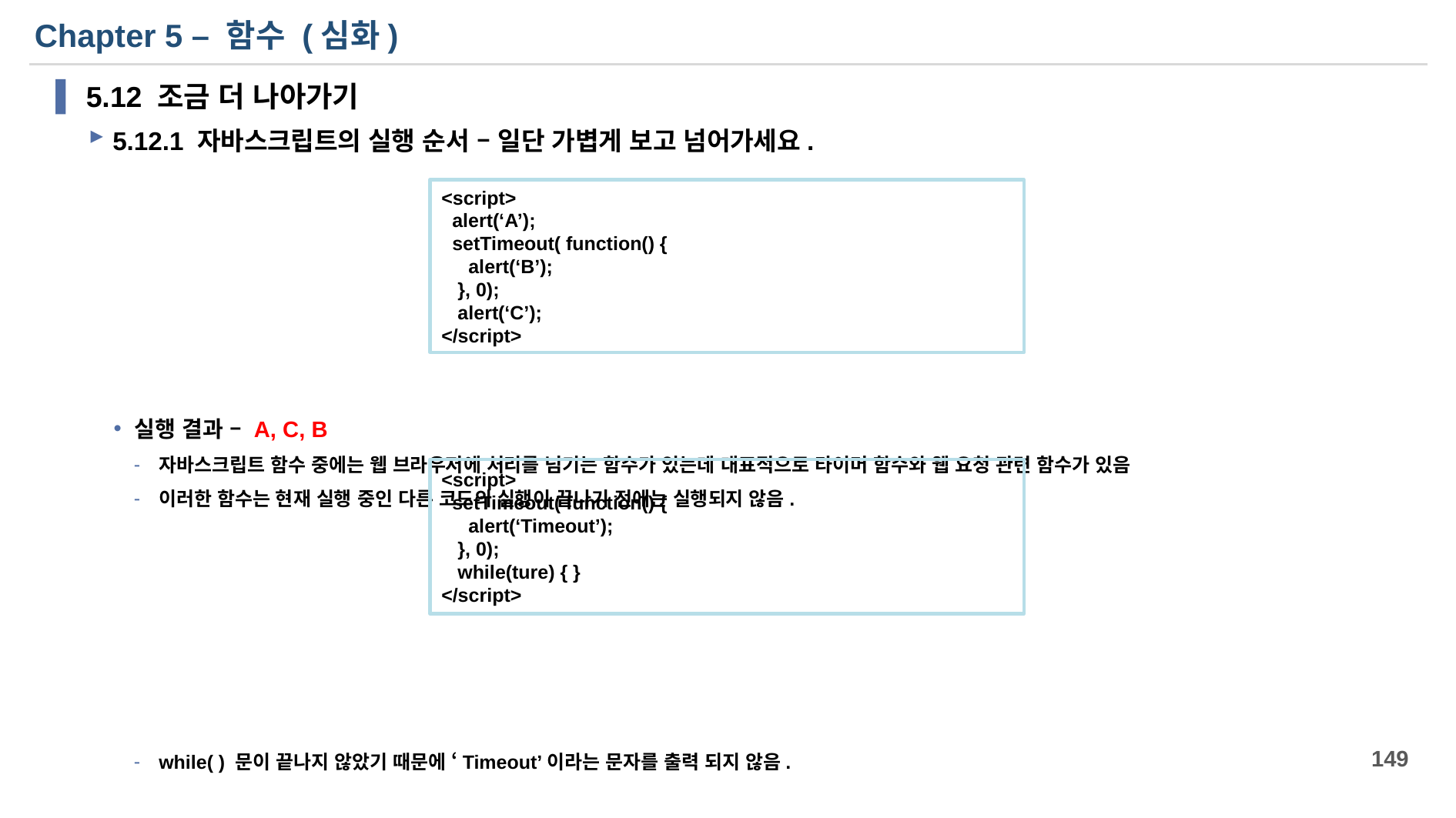

# Chapter 5 – 함수 (심화)
5.12 조금 더 나아가기
5.12.1 자바스크립트의 실행 순서 – 일단 가볍게 보고 넘어가세요.

실행 결과 – A, C, B
자바스크립트 함수 중에는 웹 브라우저에 처리를 넘기는 함수가 있는데 대표적으로 타이머 함수와 웹 요청 관련 함수가 있음
이러한 함수는 현재 실행 중인 다른 코드의 실행이 끝나기 전에는 실행되지 않음.

while( ) 문이 끝나지 않았기 때문에 ‘Timeout’이라는 문자를 출력 되지 않음.

<script>
  alert(‘A’);
  setTimeout( function() {
     alert(‘B’);
   }, 0);
   alert(‘C’);
</script>
<script>
  setTimeout( function() {
     alert(‘Timeout’);
   }, 0);
   while(ture) { }
</script>
149